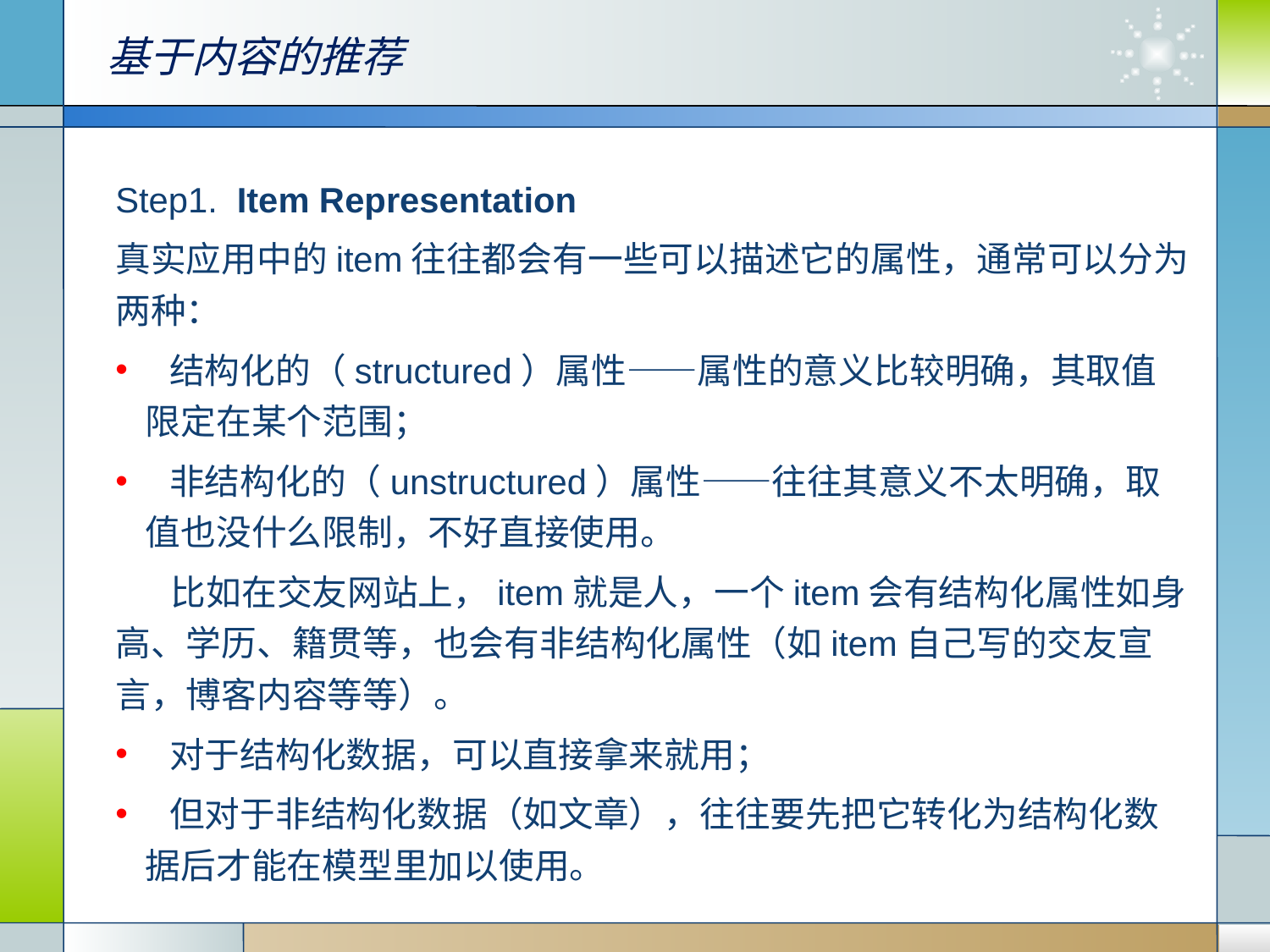

基于内容的推荐
Step1.  Item Representation
真实应用中的item往往都会有一些可以描述它的属性，通常可以分为两种：
  结构化的（structured）属性——属性的意义比较明确，其取值限定在某个范围；
  非结构化的（unstructured）属性——往往其意义不太明确，取值也没什么限制，不好直接使用。
      比如在交友网站上，item就是人，一个item会有结构化属性如身高、学历、籍贯等，也会有非结构化属性（如item自己写的交友宣言，博客内容等等）。
  对于结构化数据，可以直接拿来就用；
  但对于非结构化数据（如文章），往往要先把它转化为结构化数据后才能在模型里加以使用。